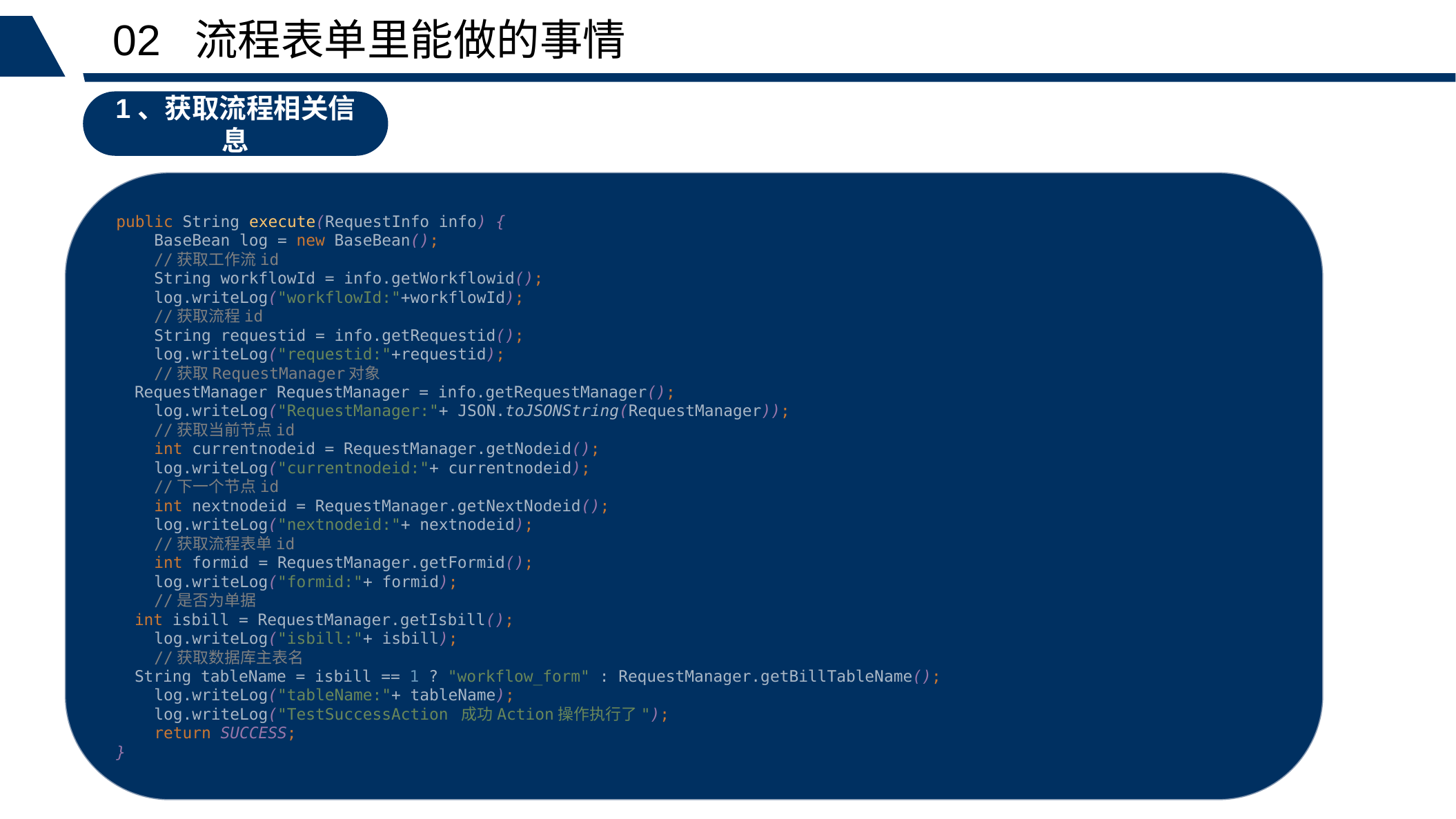

02  流程表单里能做的事情

1、获取流程相关信息
public String execute(RequestInfo info) {
    BaseBean log = new BaseBean();
    //获取工作流id
    String workflowId = info.getWorkflowid();
    log.writeLog("workflowId:"+workflowId);
    //获取流程id
    String requestid = info.getRequestid();
    log.writeLog("requestid:"+requestid);
    //获取RequestManager对象
    RequestManager RequestManager = info.getRequestManager();
    log.writeLog("RequestManager:"+ JSON.toJSONString(RequestManager));
    //获取当前节点id
    int currentnodeid = RequestManager.getNodeid();
    log.writeLog("currentnodeid:"+ currentnodeid);
    //下一个节点id
    int nextnodeid = RequestManager.getNextNodeid();
    log.writeLog("nextnodeid:"+ nextnodeid);
    //获取流程表单id
    int formid = RequestManager.getFormid();
    log.writeLog("formid:"+ formid);
    //是否为单据
    int isbill = RequestManager.getIsbill();
    log.writeLog("isbill:"+ isbill);
    //获取数据库主表名
    String tableName = isbill == 1 ? "workflow_form" : RequestManager.getBillTableName();
    log.writeLog("tableName:"+ tableName);
    log.writeLog("TestSuccessAction 成功Action操作执行了");
    return SUCCESS;
}
虚心学习,掌握技能

遵守安全生产的一般规则